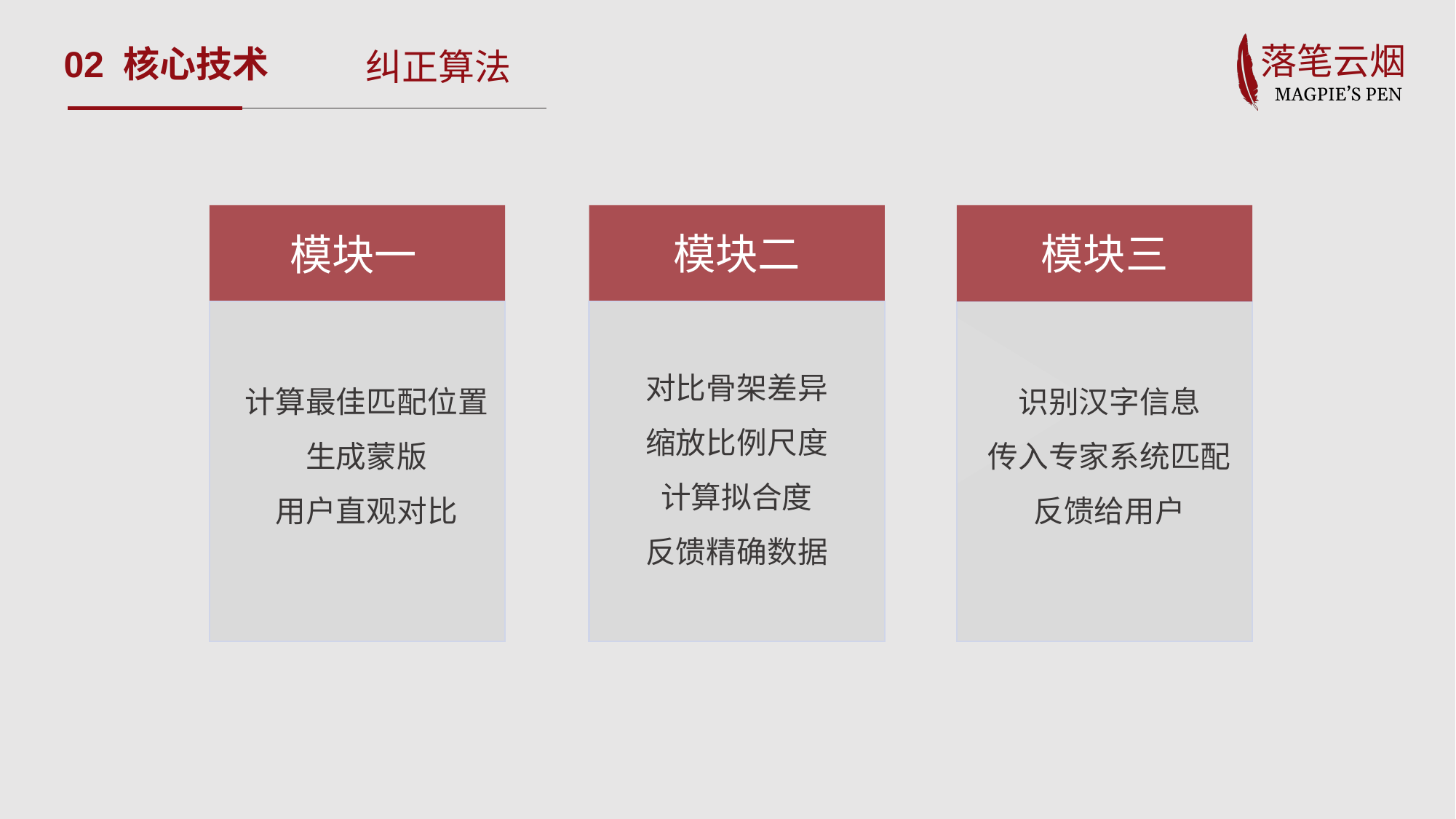

02 核心技术
纠正算法

模块二
模块三
模块一

对比骨架差异
缩放比例尺度
计算拟合度
反馈精确数据
计算最佳匹配位置
生成蒙版
用户直观对比
识别汉字信息
传入专家系统匹配反馈给用户